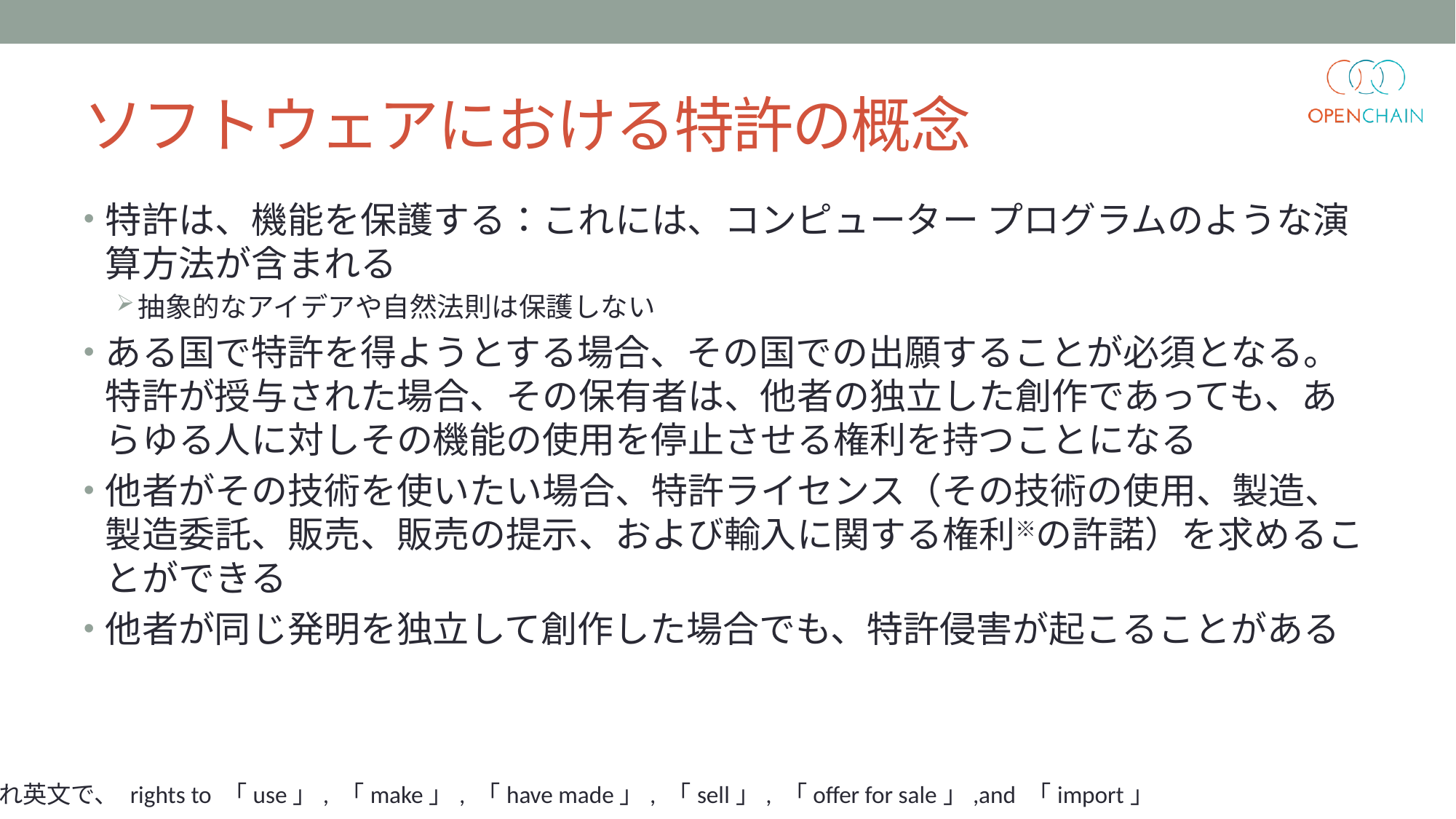

# ソフトウェアにおける特許の概念
特許は、機能を保護する：これには、コンピューター プログラムのような演算方法が含まれる
抽象的なアイデアや自然法則は保護しない
ある国で特許を得ようとする場合、その国での出願することが必須となる。特許が授与された場合、その保有者は、他者の独立した創作であっても、あらゆる人に対しその機能の使用を停止させる権利を持つことになる
他者がその技術を使いたい場合、特許ライセンス（その技術の使用、製造、製造委託、販売、販売の提示、および輸入に関する権利※の許諾）を求めることができる
他者が同じ発明を独立して創作した場合でも、特許侵害が起こることがある

※それぞれ英文で、 rights to 「use」, 「make」, 「have made」, 「sell」, 「offer for sale」,and 「import」